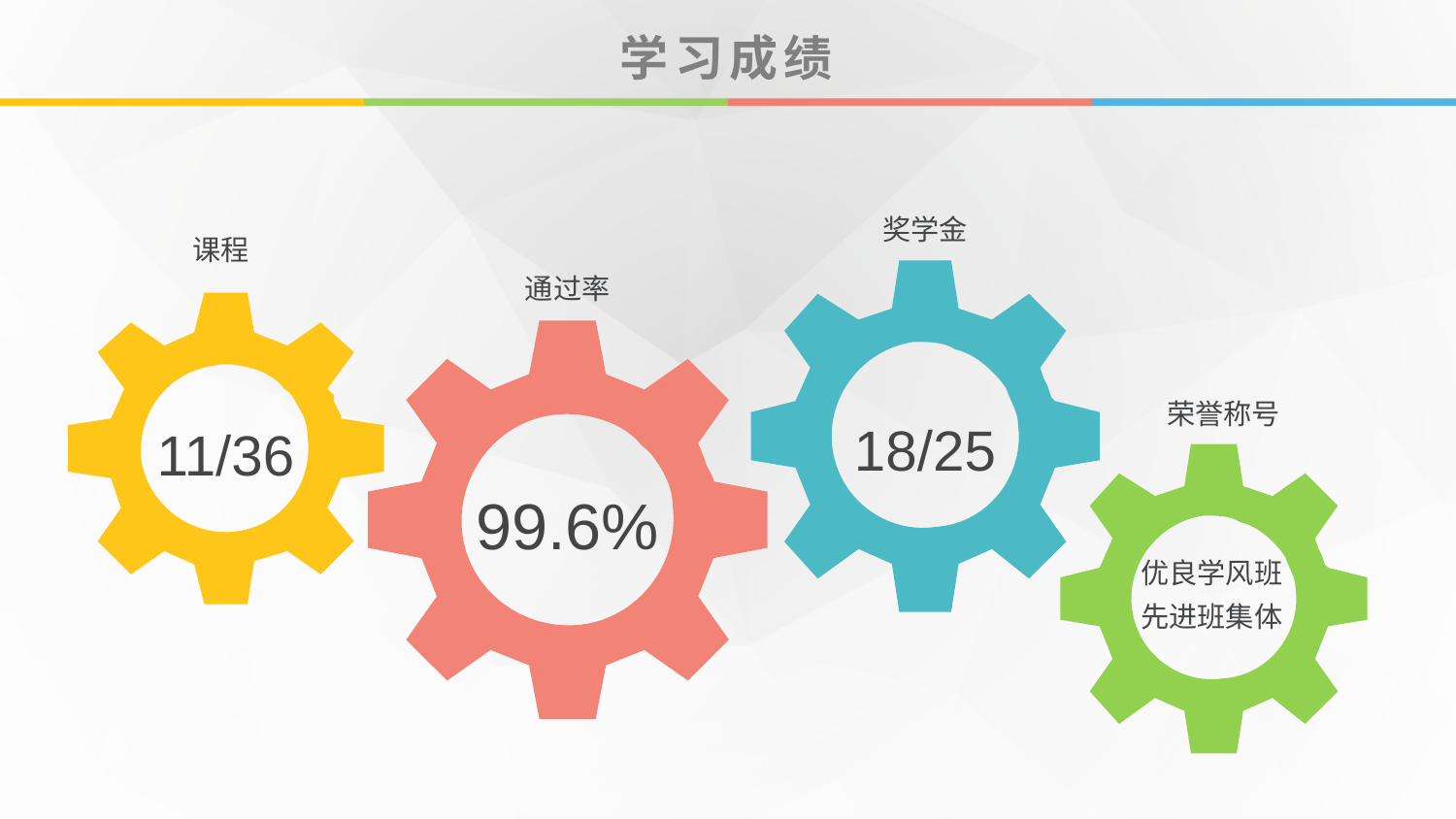

# 学习成绩
奖学金
课程
通过率

荣誉称号
18/25
11/36

99.6%
优良学风班
先进班集体